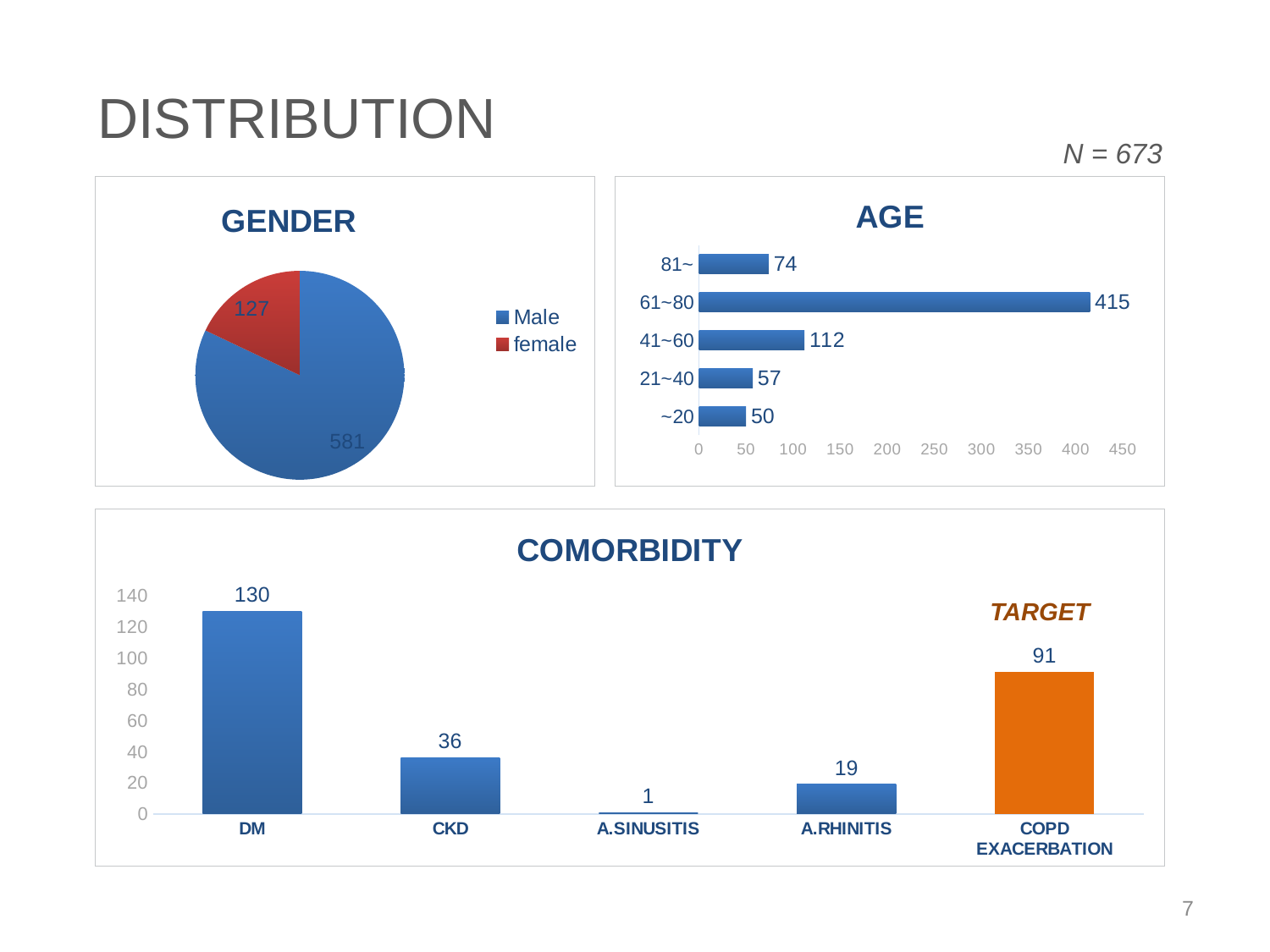

# DISTRIBUTION
N = 673

### Chart:

| Category | GENDER |
|---|---|
| Male | 581.0 |
| female | 127.0 |

### Chart: AGE

| Category | 계열 1 |
|---|---|
| ~20 | 50.0 |
| 21~40 | 57.0 |
| 41~60 | 112.0 |
| 61~80 | 415.0 |
| 81~ | 74.0 |

### Chart:

| Category | COMORBIDITY |
|---|---|
| DM | 130.0 |
| CKD | 36.0 |
| A.SINUSITIS | 1.0 |
| A.RHINITIS | 19.0 |
| COPD EXACERBATION | 91.0 |
TARGET
7